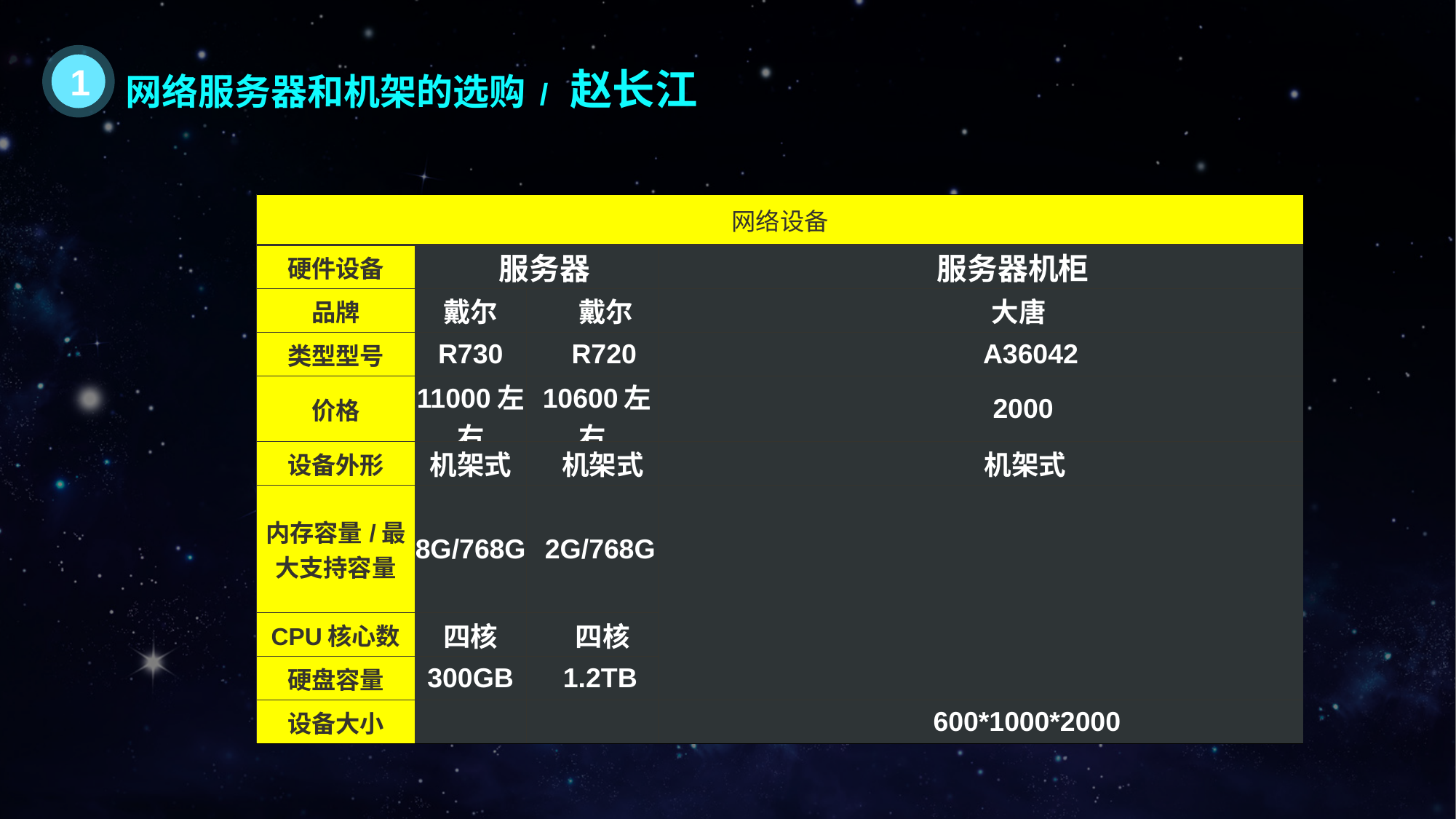

1
网络服务器和机架的选购 / 赵长江
| 网络设备 |  |  |  |  |
| --- | --- | --- | --- | --- |
| 硬件设备 | 服务器 |  | 服务器机柜 |  |
| 品牌 | 戴尔 | 戴尔 | 大唐 |  |
| 类型型号 | R730 | R720 | A36042 |  |
| 价格 | 11000左右 | 10600左 右 | 2000 |  |
| 设备外形 | 机架式 | 机架式 | 机架式 |  |
| 内存容量/最大支持容量 | 8G/768G | 2G/768G |  |  |
| CPU核心数 | 四核 | 四核 |  |  |
| 硬盘容量 | 300GB | 1.2TB |  |  |
| 设备大小 |  |  | 600\*1000\*2000 |  |